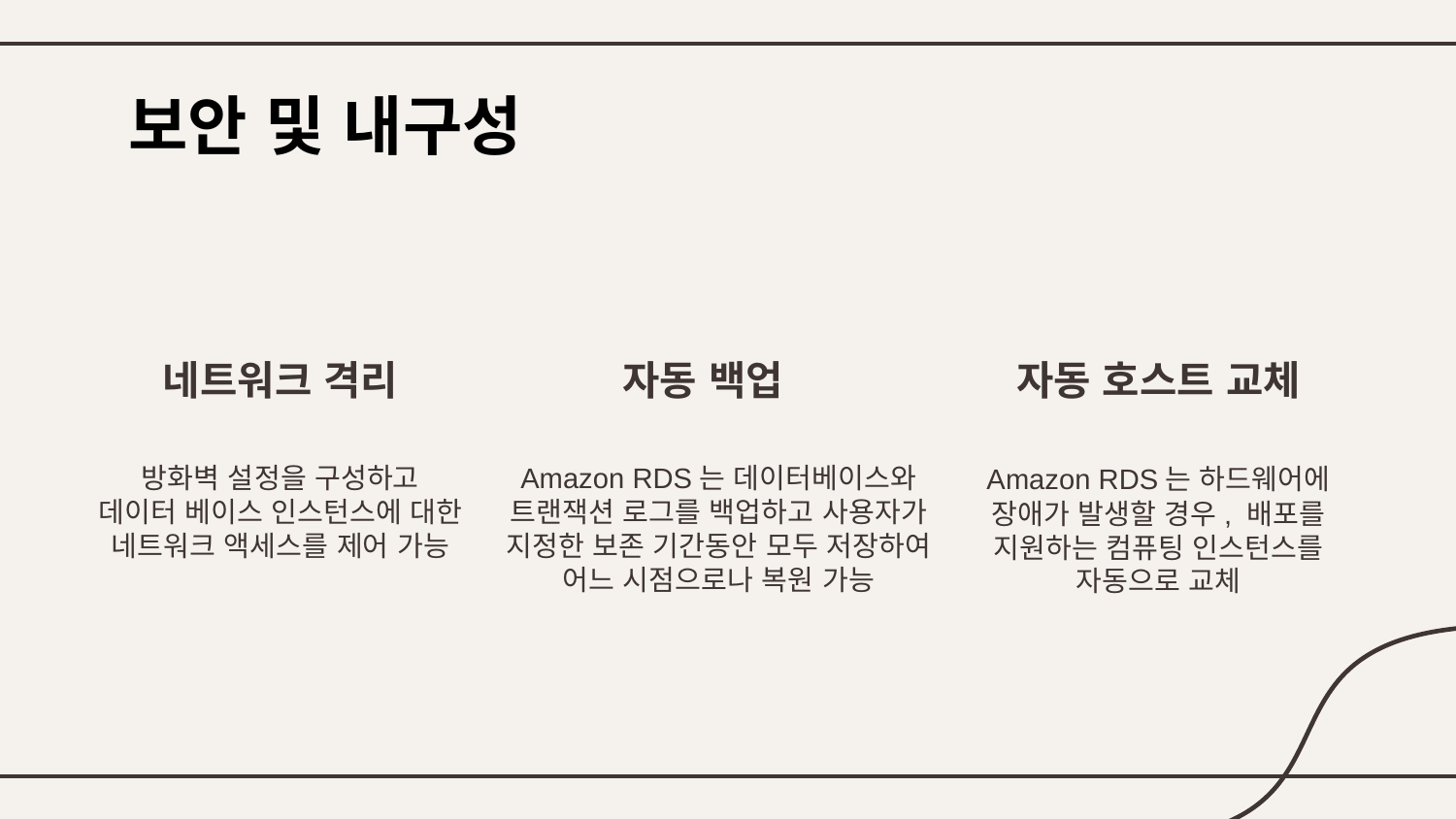

# 보안 및 내구성
네트워크 격리
자동 백업
자동 호스트 교체
Amazon RDS는 데이터베이스와 트랜잭션 로그를 백업하고 사용자가 지정한 보존 기간동안 모두 저장하여 어느 시점으로나 복원 가능
방화벽 설정을 구성하고
데이터 베이스 인스턴스에 대한 네트워크 액세스를 제어 가능
Amazon RDS는 하드웨어에 장애가 발생할 경우, 배포를 지원하는 컴퓨팅 인스턴스를 자동으로 교체